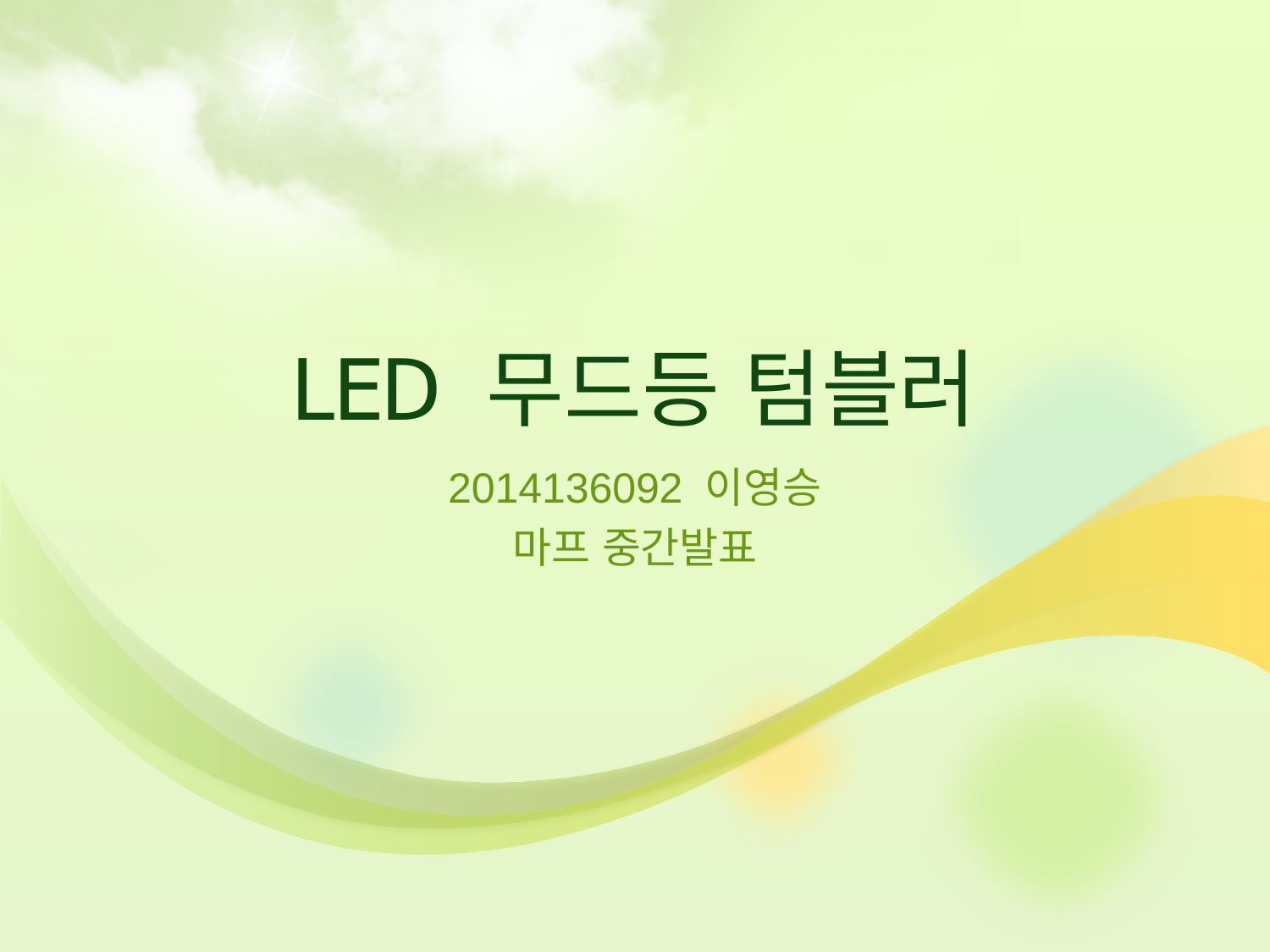

# LED 무드등 텀블러
2014136092 이영승
마프 중간발표